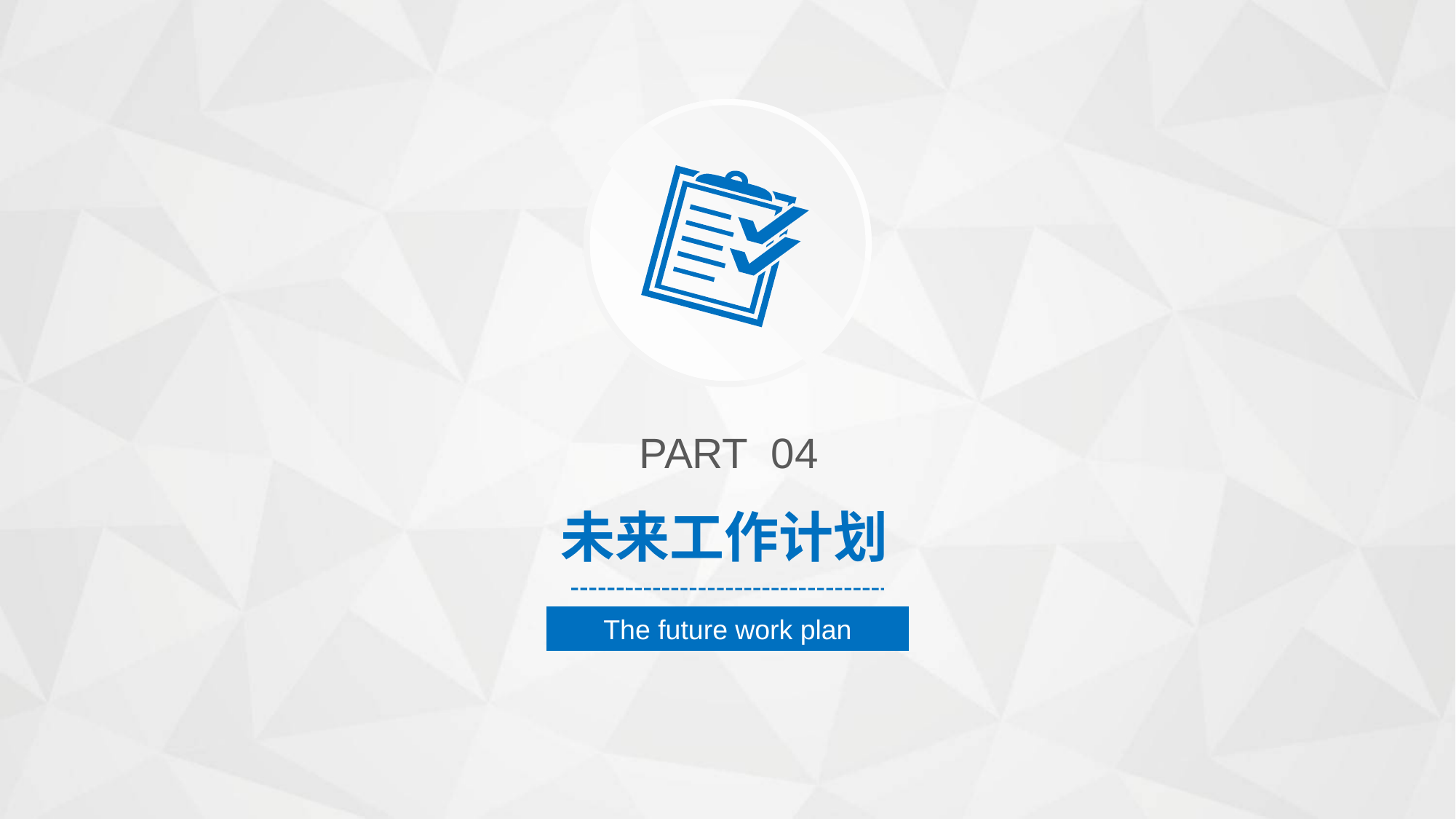

PART  04
未来工作计划

The future work plan